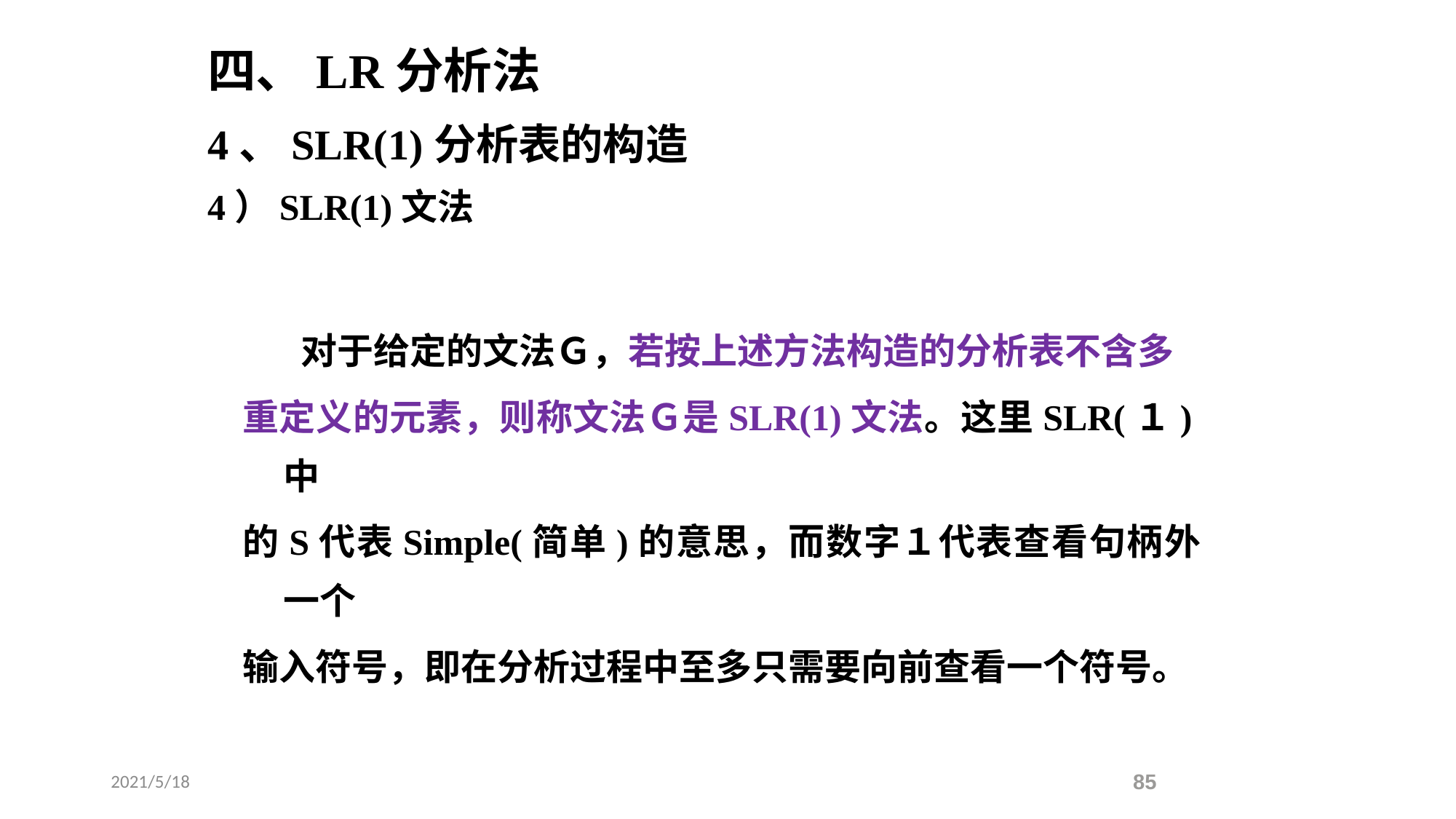

四、LR分析法
4、SLR(1)分析表的构造
4）SLR(1)文法
      对于给定的文法Ｇ，若按上述方法构造的分析表不含多
重定义的元素，则称文法Ｇ是SLR(1)文法。这里SLR(１)中
的S代表Simple(简单)的意思，而数字１代表查看句柄外一个
输入符号，即在分析过程中至多只需要向前查看一个符号。

2021/5/18
85